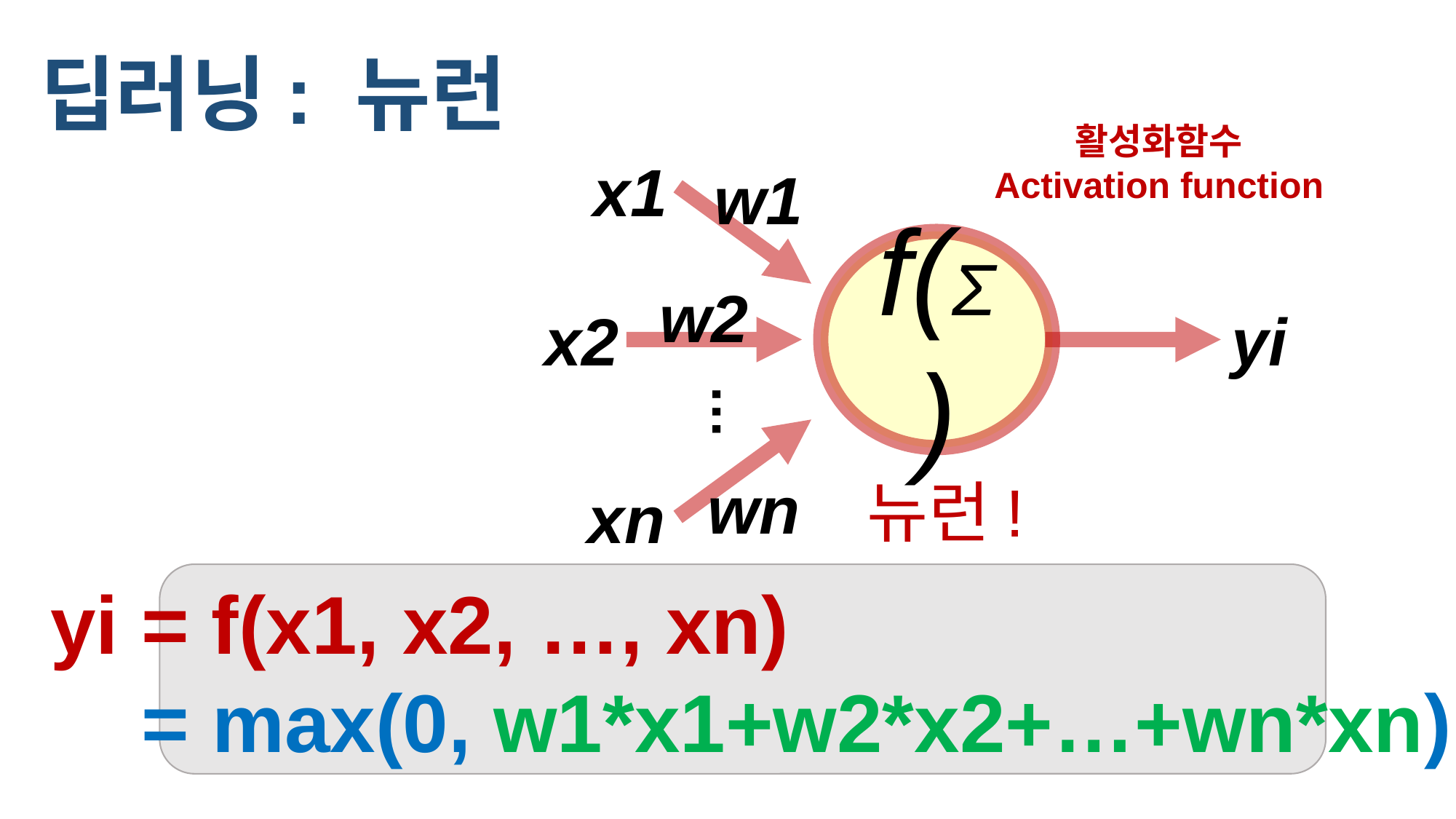

딥러닝: 뉴런
활성화함수
Activation function
x1
w1
f(Σ)
w2
x2
yi
…
wn
xn
뉴런!

yi = f(x1, x2, …, xn)
    = max(0, w1*x1+w2*x2+…+wn*xn)